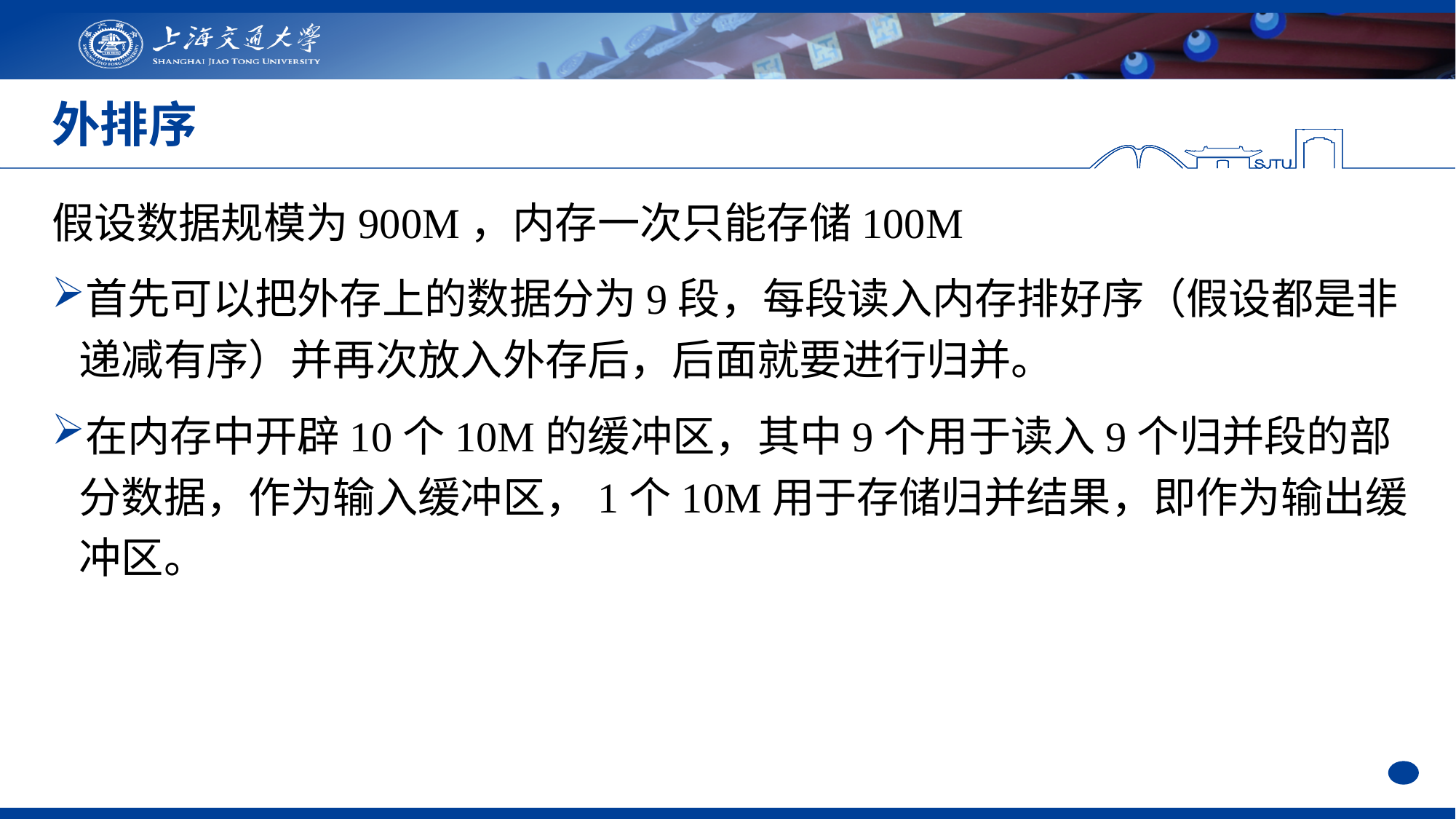

# 外排序
假设数据规模为900M，内存一次只能存储100M
首先可以把外存上的数据分为9段，每段读入内存排好序（假设都是非递减有序）并再次放入外存后，后面就要进行归并。
在内存中开辟10个10M的缓冲区，其中9个用于读入9个归并段的部分数据，作为输入缓冲区，1个10M用于存储归并结果，即作为输出缓冲区。